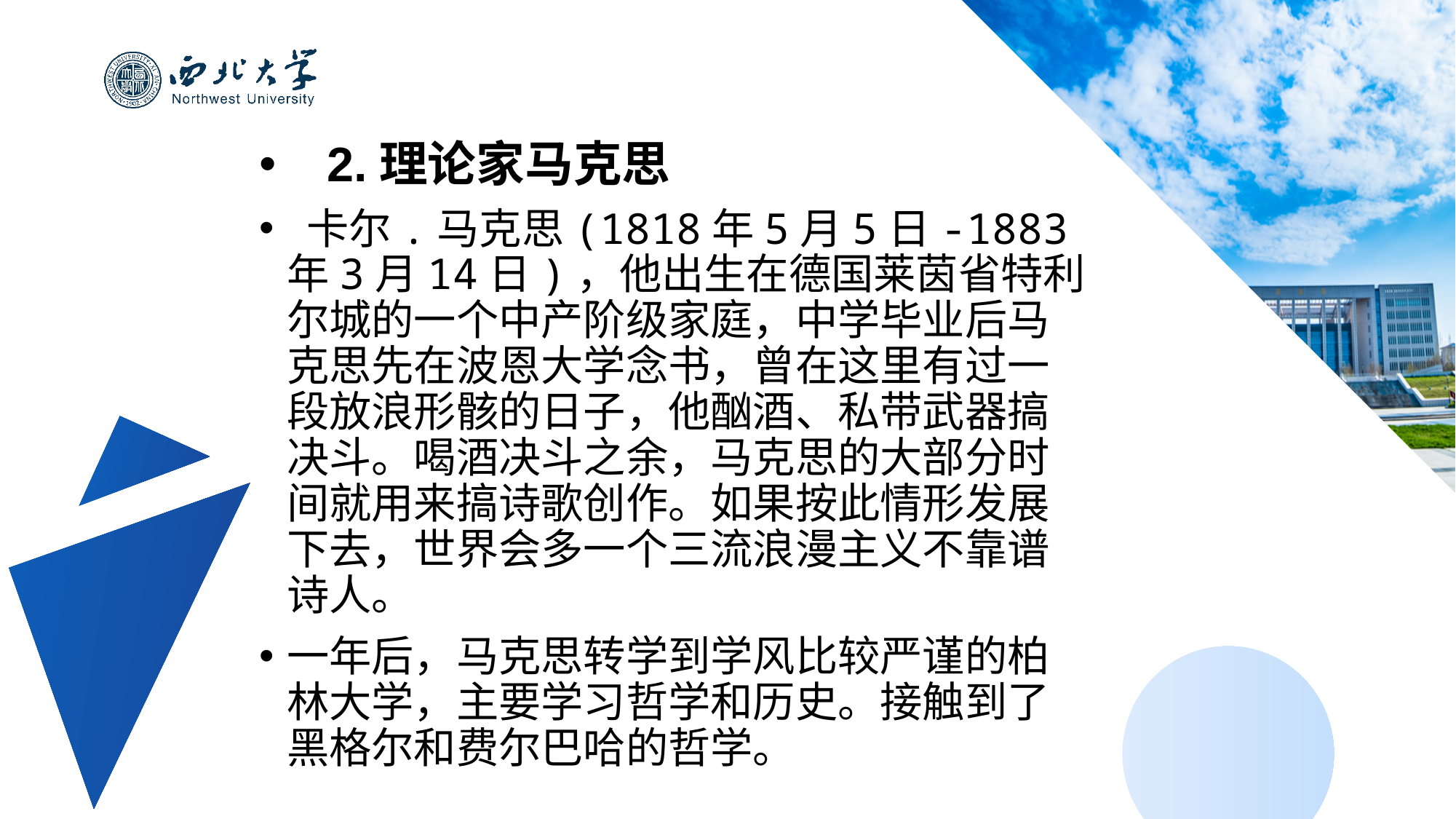

2.理论家马克思
 卡尔.马克思(1818年5月5日-1883年3月14日)，他出生在德国莱茵省特利尔城的一个中产阶级家庭，中学毕业后马克思先在波恩大学念书，曾在这里有过一段放浪形骸的日子，他酗酒、私带武器搞决斗。喝酒决斗之余，马克思的大部分时间就用来搞诗歌创作。如果按此情形发展下去，世界会多一个三流浪漫主义不靠谱诗人。
一年后，马克思转学到学风比较严谨的柏林大学，主要学习哲学和历史。接触到了黑格尔和费尔巴哈的哲学。